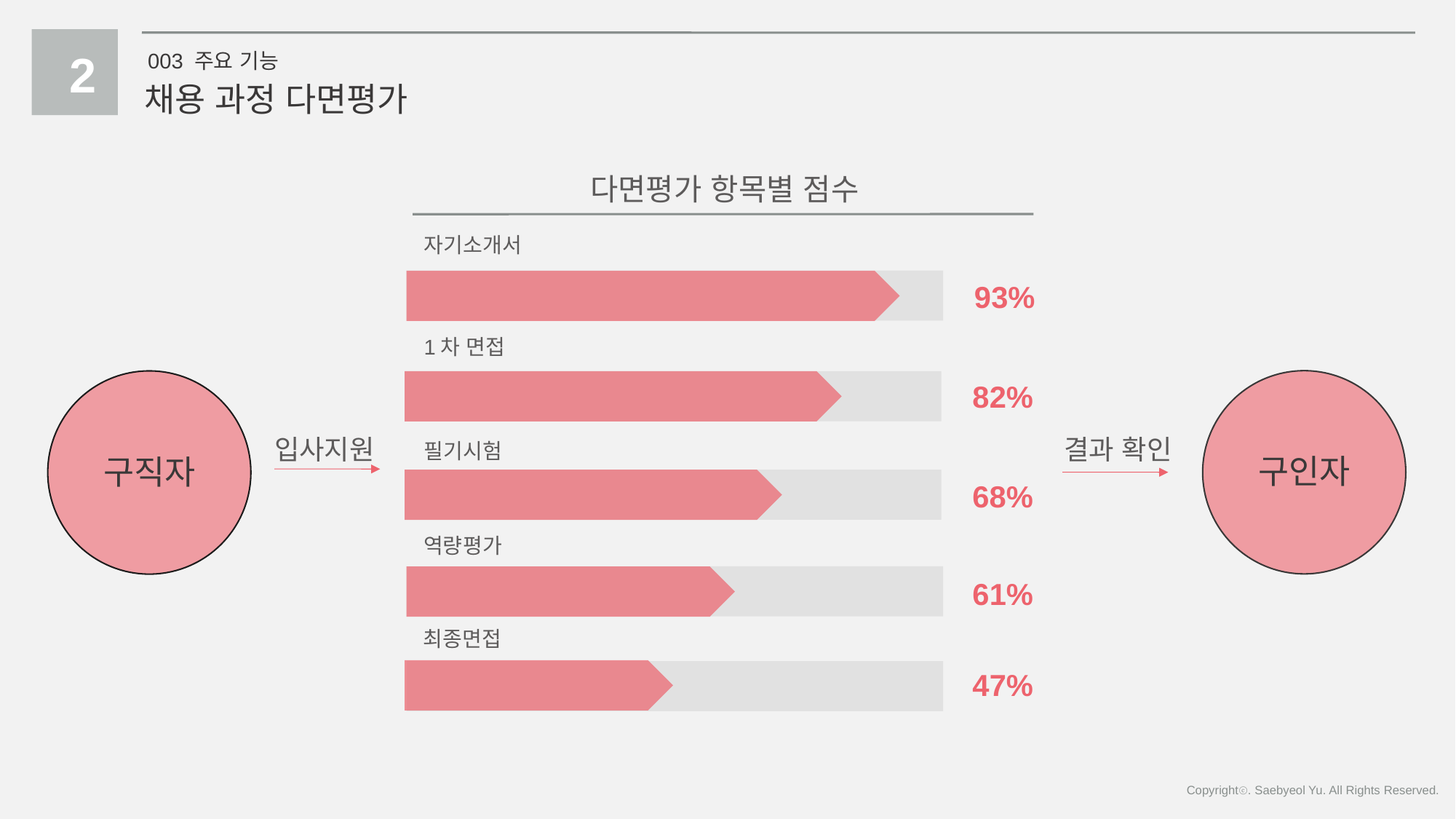

2
003 주요 기능
채용 과정 다면평가
다면평가 항목별 점수
자기소개서

93%
1차 면접

구인자

구직자

82%
결과 확인
입사지원
필기시험

68%
역량평가

61%
최종면접

47%